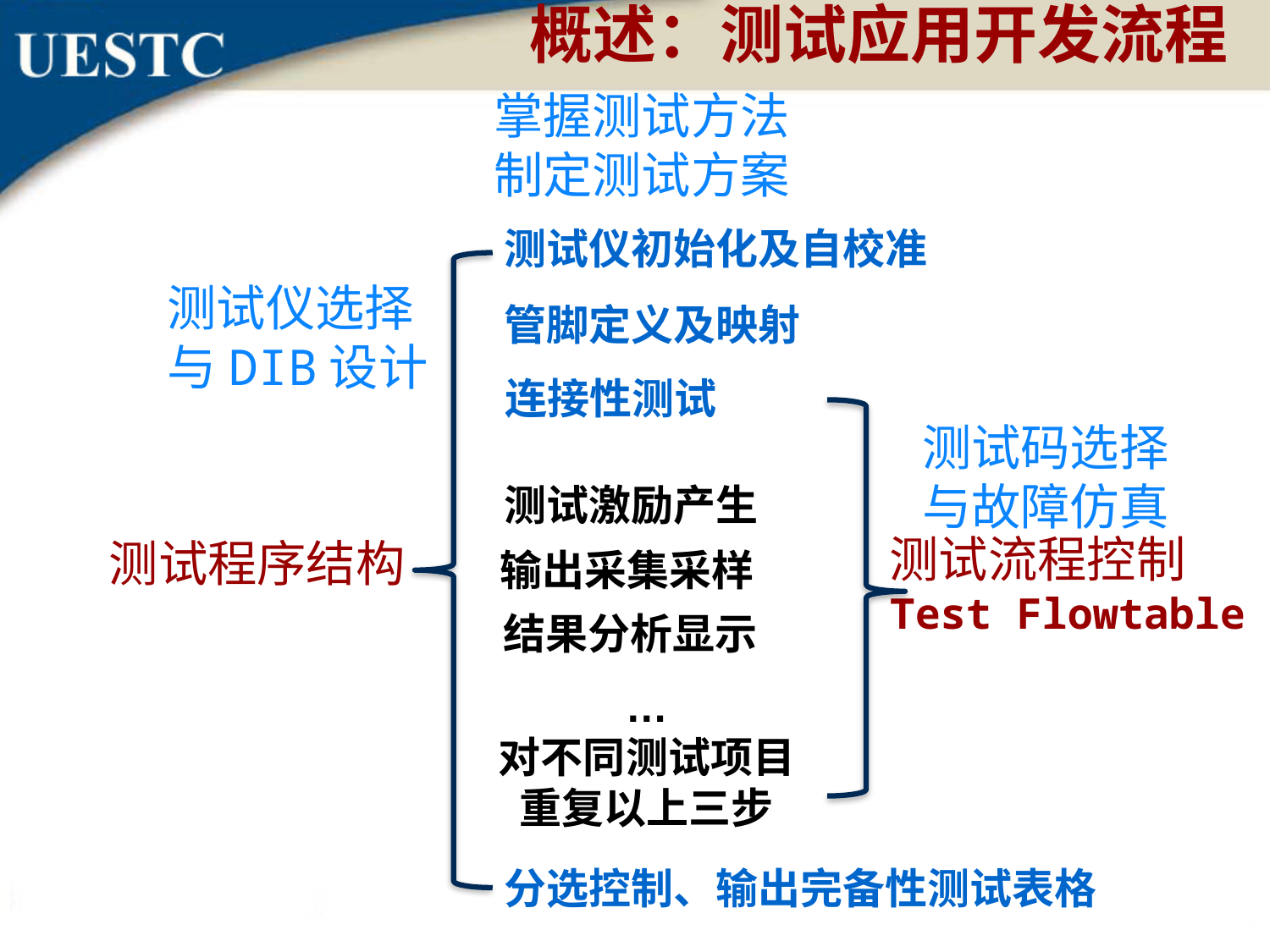

概述：测试应用开发流程
掌握测试方法制定测试方案
测试仪初始化及自校准
管脚定义及映射
连接性测试
测试激励产生
测试流程控制
Test Flowtable
结果分析显示
分选控制、输出完备性测试表格

测试程序结构
测试仪选择
与DIB设计

测试码选择
与故障仿真
输出采集采样
…
对不同测试项目重复以上三步